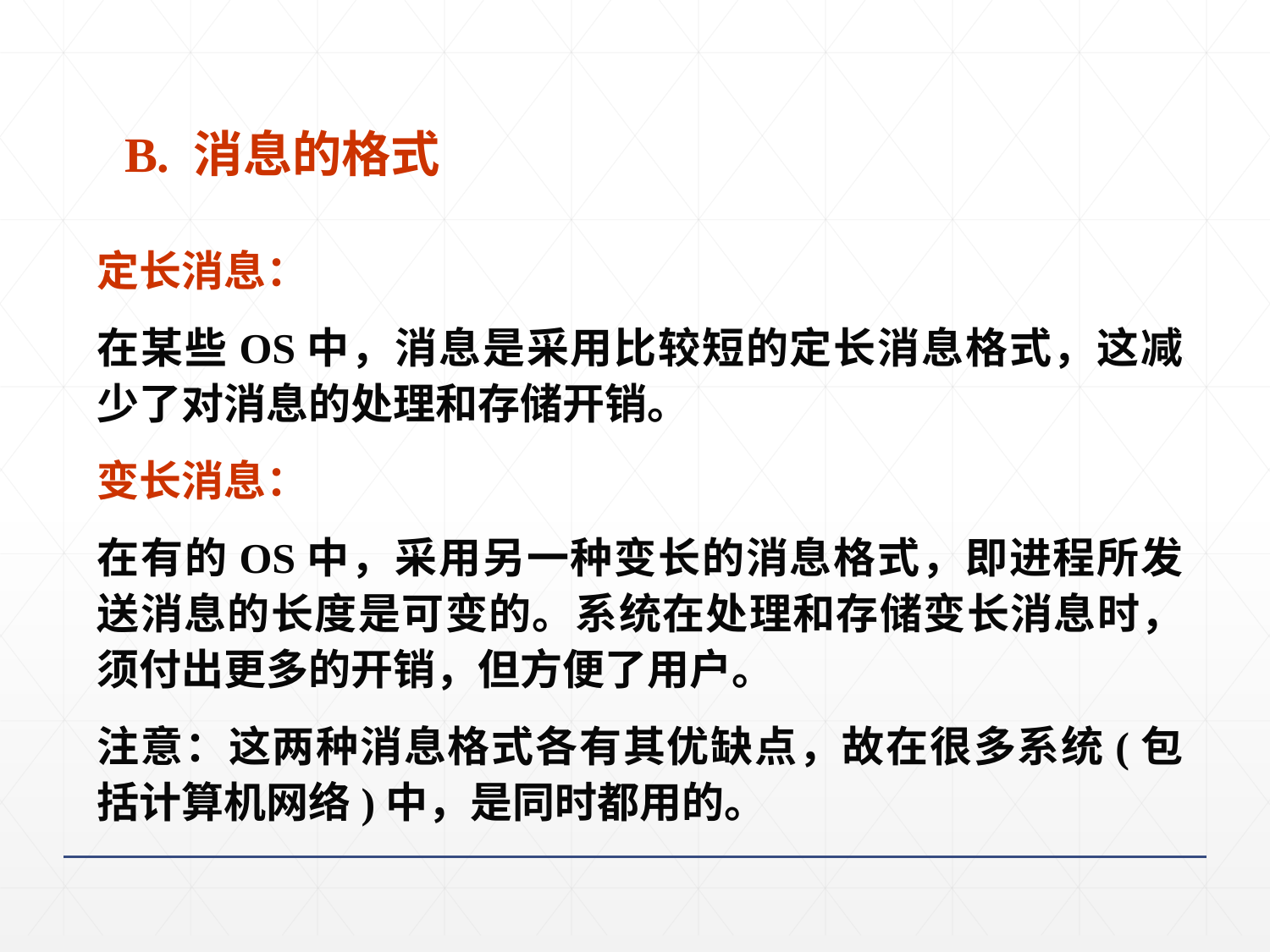

B. 消息的格式
定长消息：
在某些OS中，消息是采用比较短的定长消息格式，这减少了对消息的处理和存储开销。
变长消息：
在有的OS中，采用另一种变长的消息格式，即进程所发送消息的长度是可变的。系统在处理和存储变长消息时，须付出更多的开销，但方便了用户。
注意：这两种消息格式各有其优缺点，故在很多系统(包括计算机网络)中，是同时都用的。